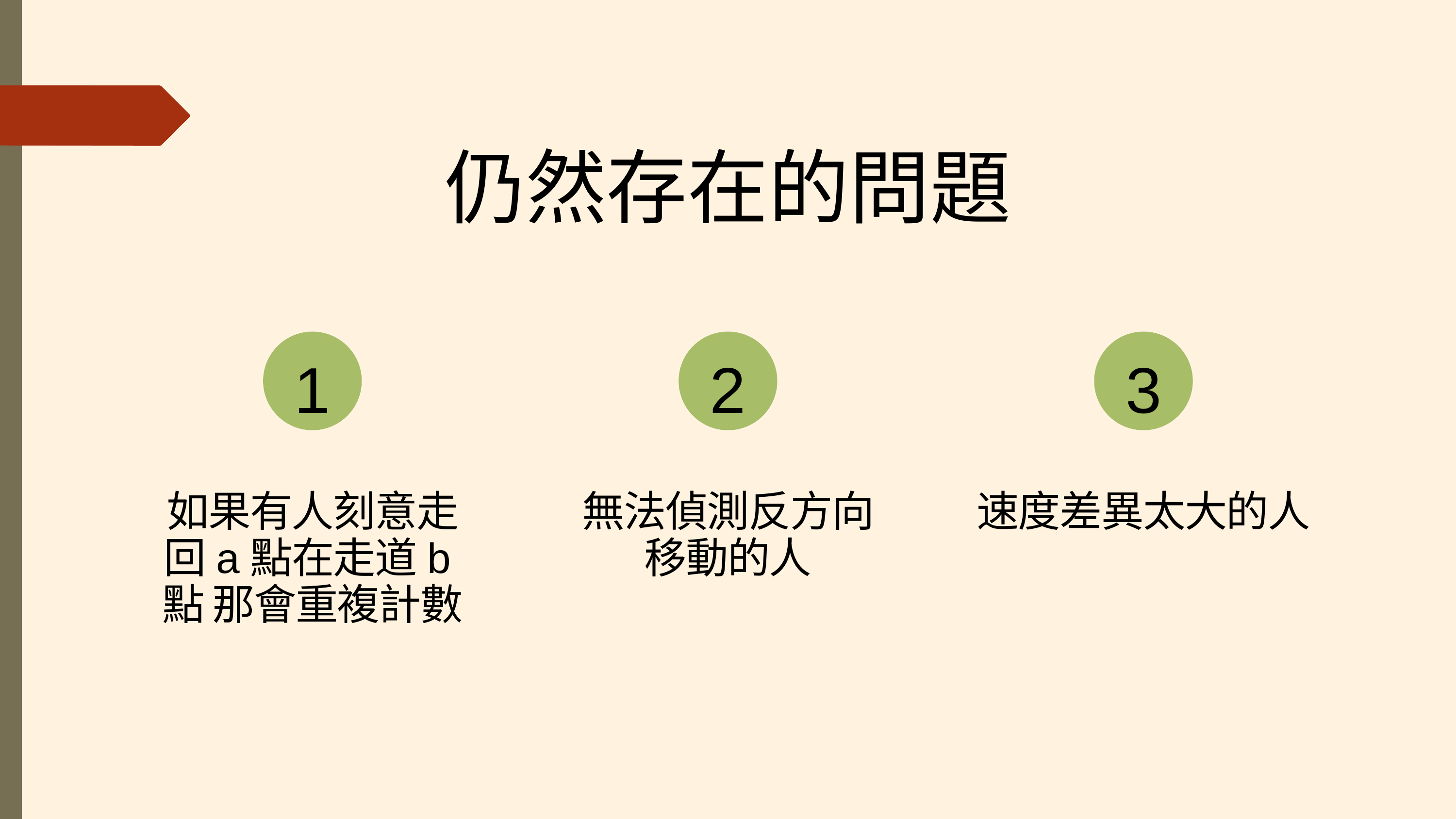

仍然存在的問題
1
2
3

如果有人刻意走回a點在走道b點 那會重複計數
無法偵測反方向移動的人
速度差異太大的人